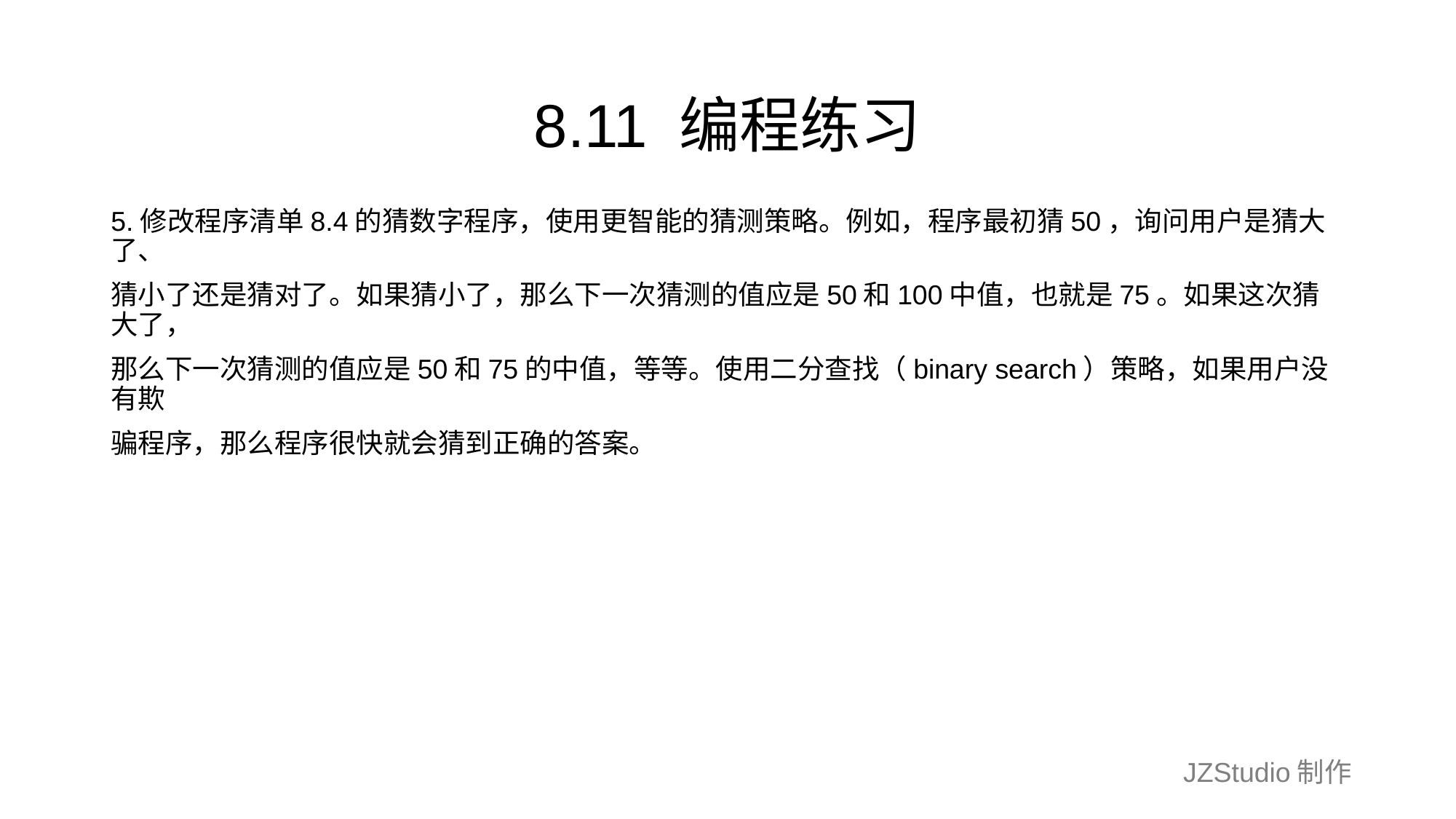

# 8.11 编程练习
5.修改程序清单8.4的猜数字程序，使用更智能的猜测策略。例如，程序最初猜50，询问用户是猜大了、
猜小了还是猜对了。如果猜小了，那么下一次猜测的值应是50和100中值，也就是75。如果这次猜大了，
那么下一次猜测的值应是50和75的中值，等等。使用二分查找（binary search）策略，如果用户没有欺
骗程序，那么程序很快就会猜到正确的答案。